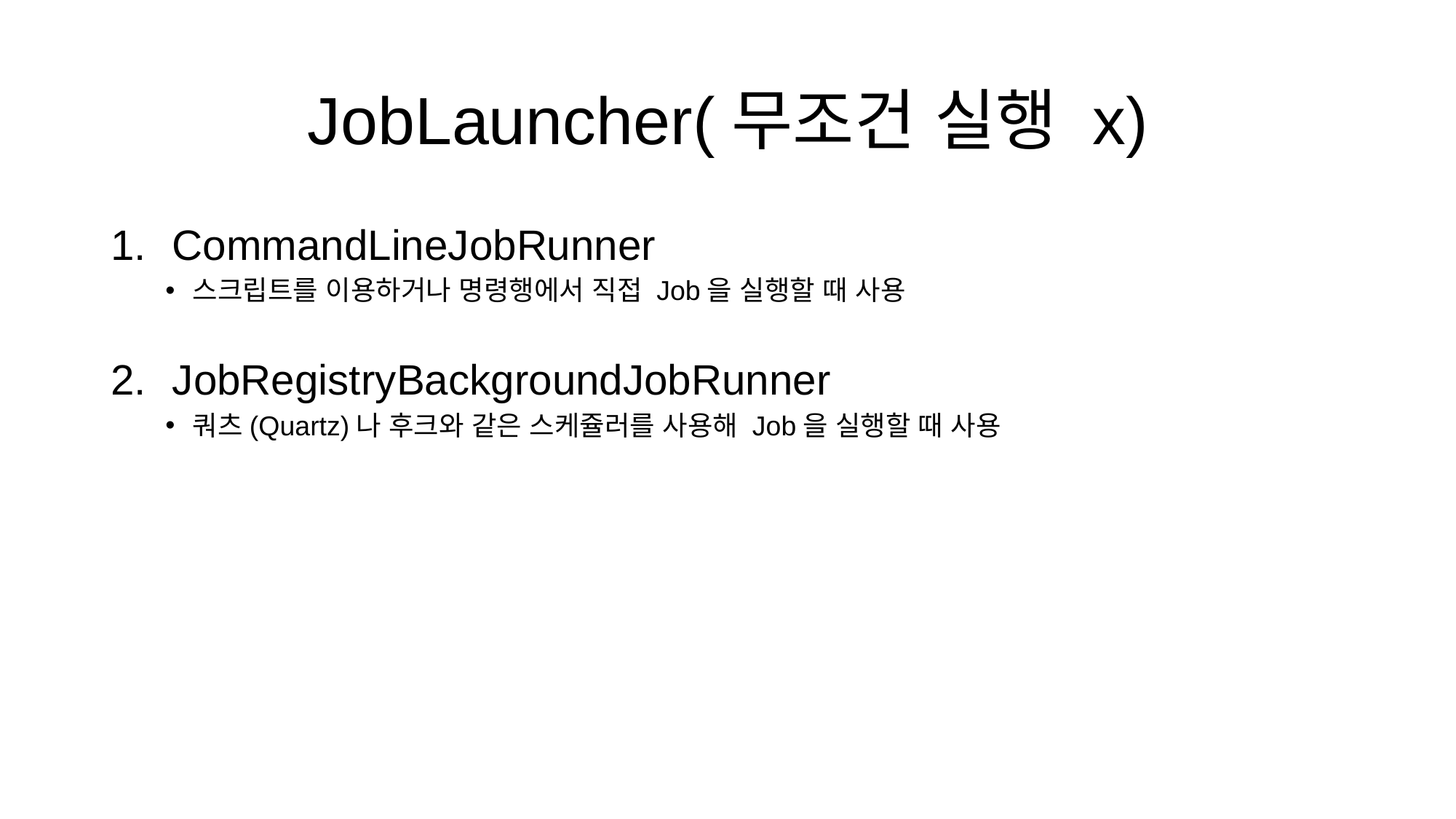

# JobLauncher(무조건 실행 x)
CommandLineJobRunner
스크립트를 이용하거나 명령행에서 직접 Job을 실행할 때 사용

JobRegistryBackgroundJobRunner
쿼츠(Quartz)나 후크와 같은 스케쥴러를 사용해 Job을 실행할 때 사용